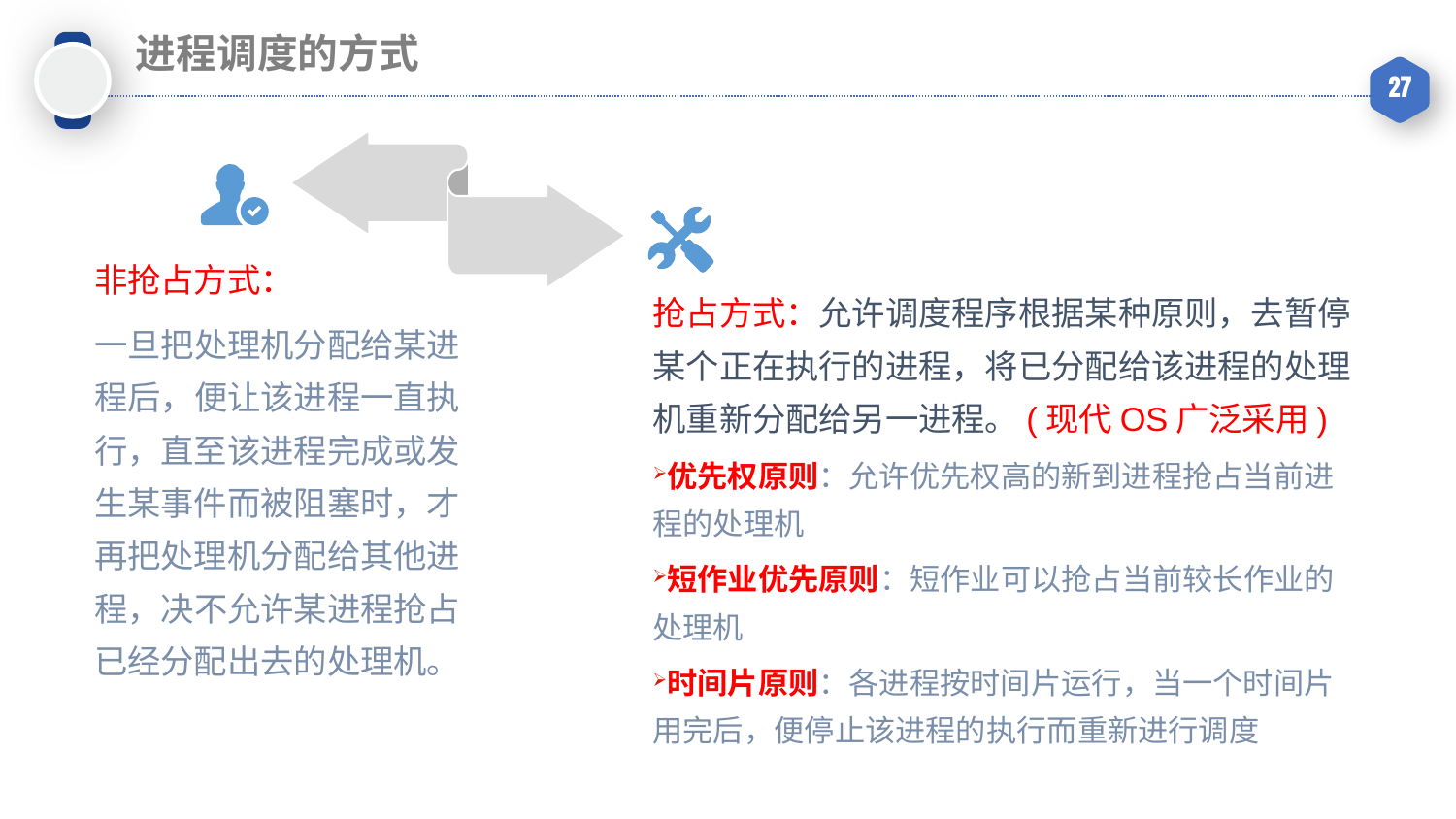

进程调度的方式

非抢占方式：
一旦把处理机分配给某进程后，便让该进程一直执行，直至该进程完成或发生某事件而被阻塞时，才再把处理机分配给其他进程，决不允许某进程抢占已经分配出去的处理机。
抢占方式：允许调度程序根据某种原则，去暂停某个正在执行的进程，将已分配给该进程的处理机重新分配给另一进程。(现代OS广泛采用)
优先权原则：允许优先权高的新到进程抢占当前进程的处理机
短作业优先原则：短作业可以抢占当前较长作业的处理机
时间片原则：各进程按时间片运行，当一个时间片用完后，便停止该进程的执行而重新进行调度